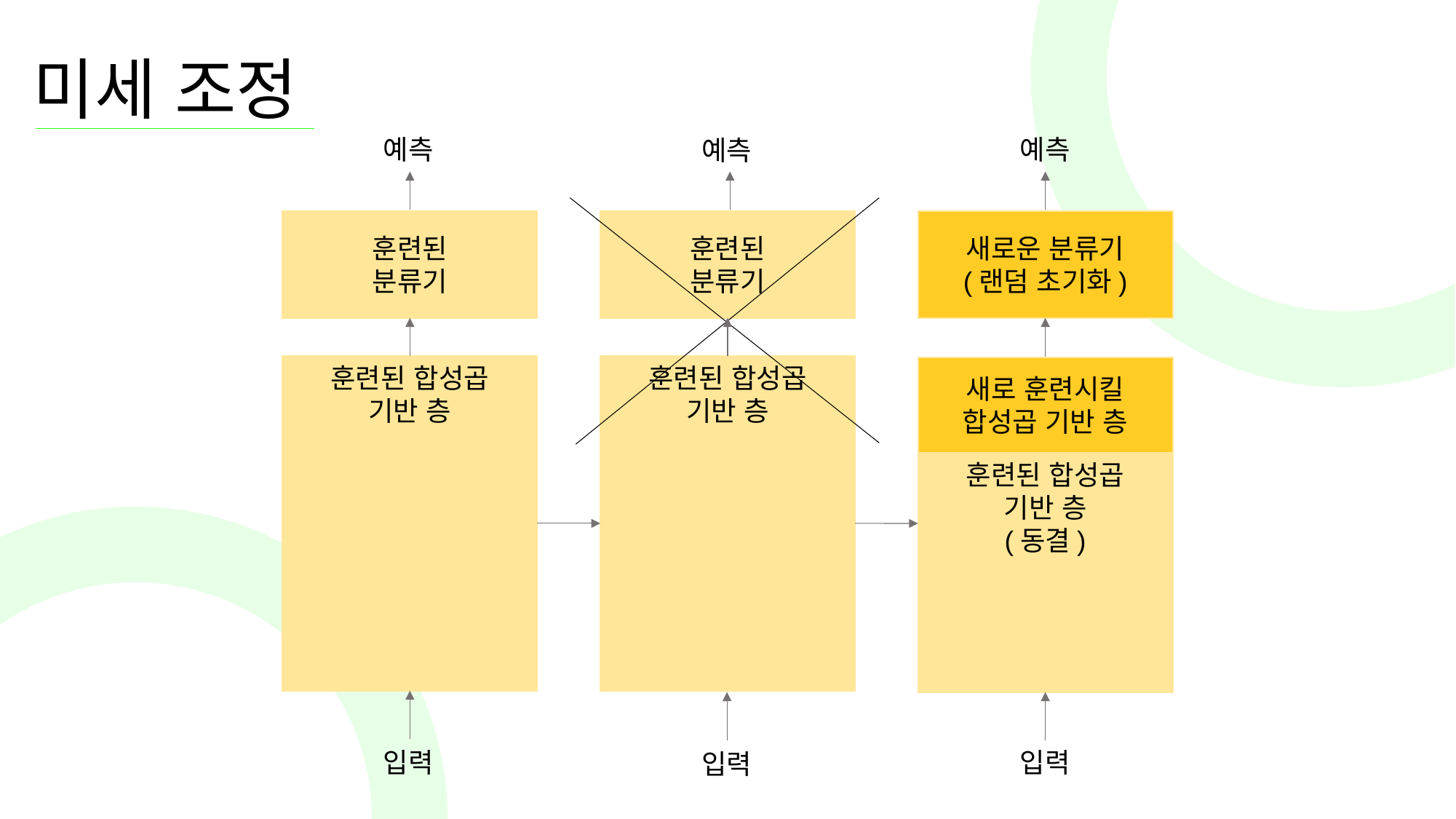

# 미세 조정
예측
예측
예측
훈련된
분류기
훈련된
분류기
새로운 분류기
(랜덤 초기화)
훈련된 합성곱
기반 층
훈련된 합성곱
기반 층
새로 훈련시킬
합성곱 기반 층
훈련된 합성곱
기반 층
(동결)

입력
입력
입력